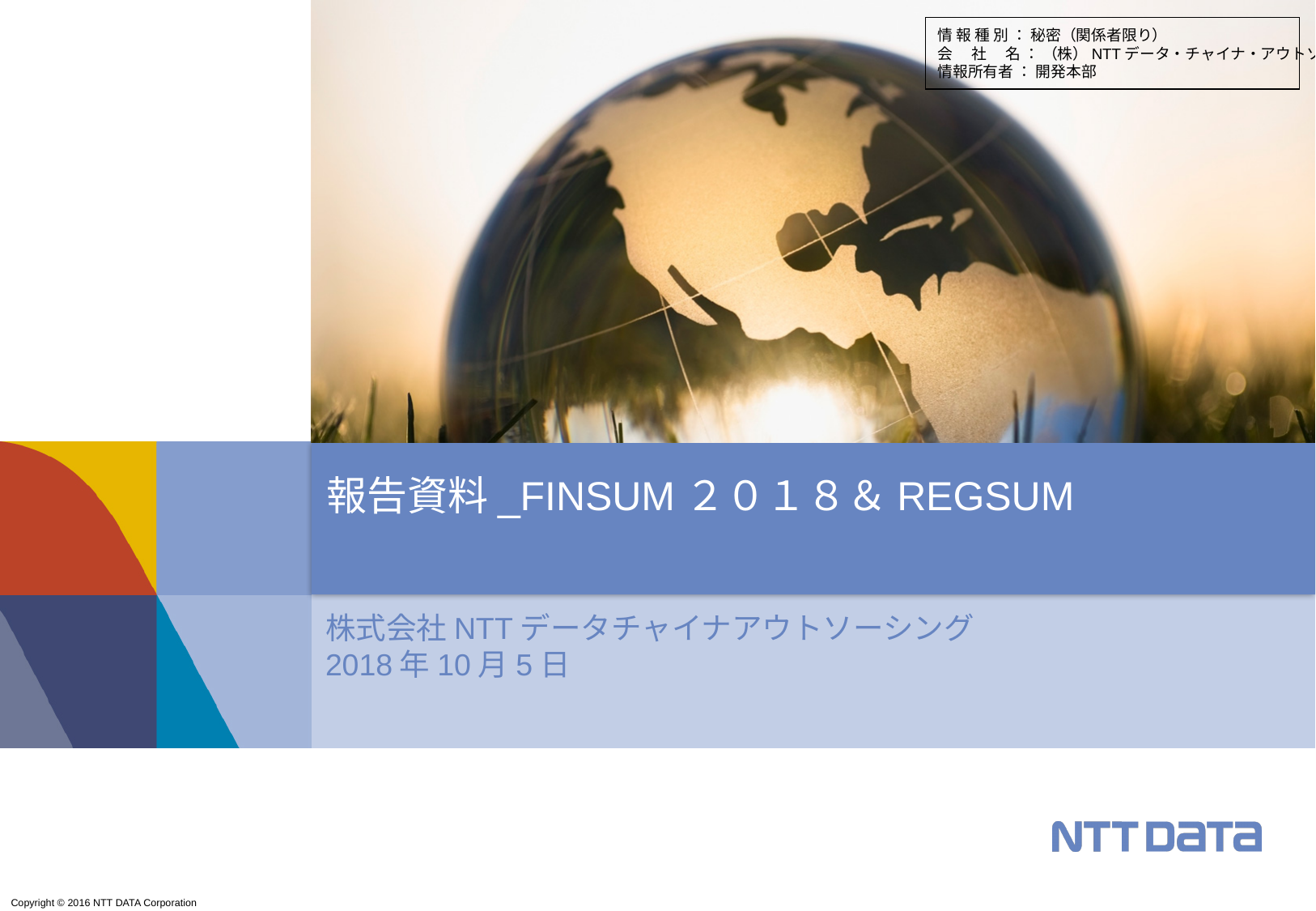

情 報 種 別 ： 秘密（関係者限り）
会　 社　 名 ： （株）NTTデータ・チャイナ・アウトソーシング
情報所有者 ： 開発本部
報告資料_FINSUM２０１８＆REGSUM
株式会社NTTデータチャイナアウトソーシング
2018年10月5日